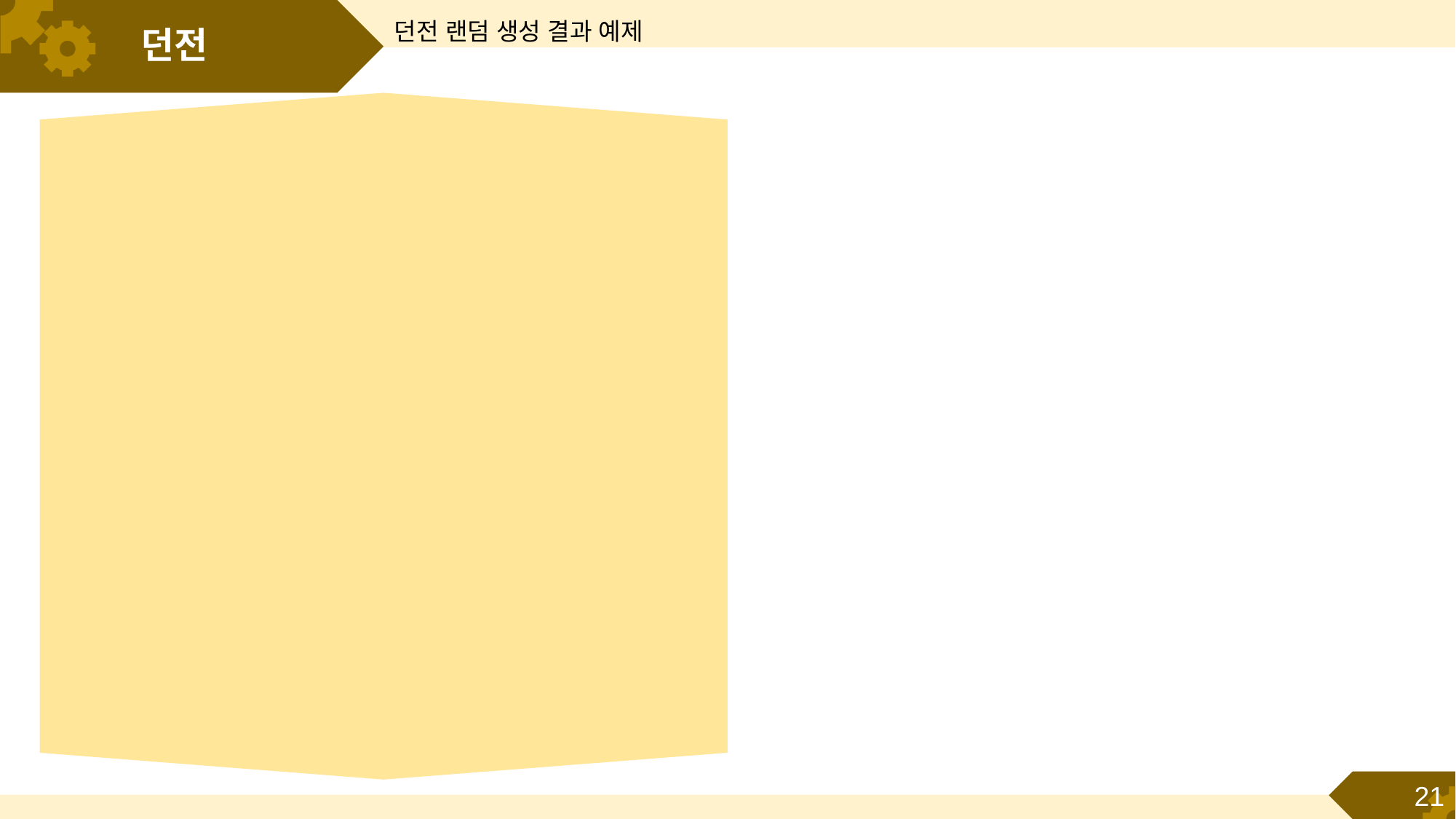

던전 랜덤 생성 결과 예제
# 던전

21